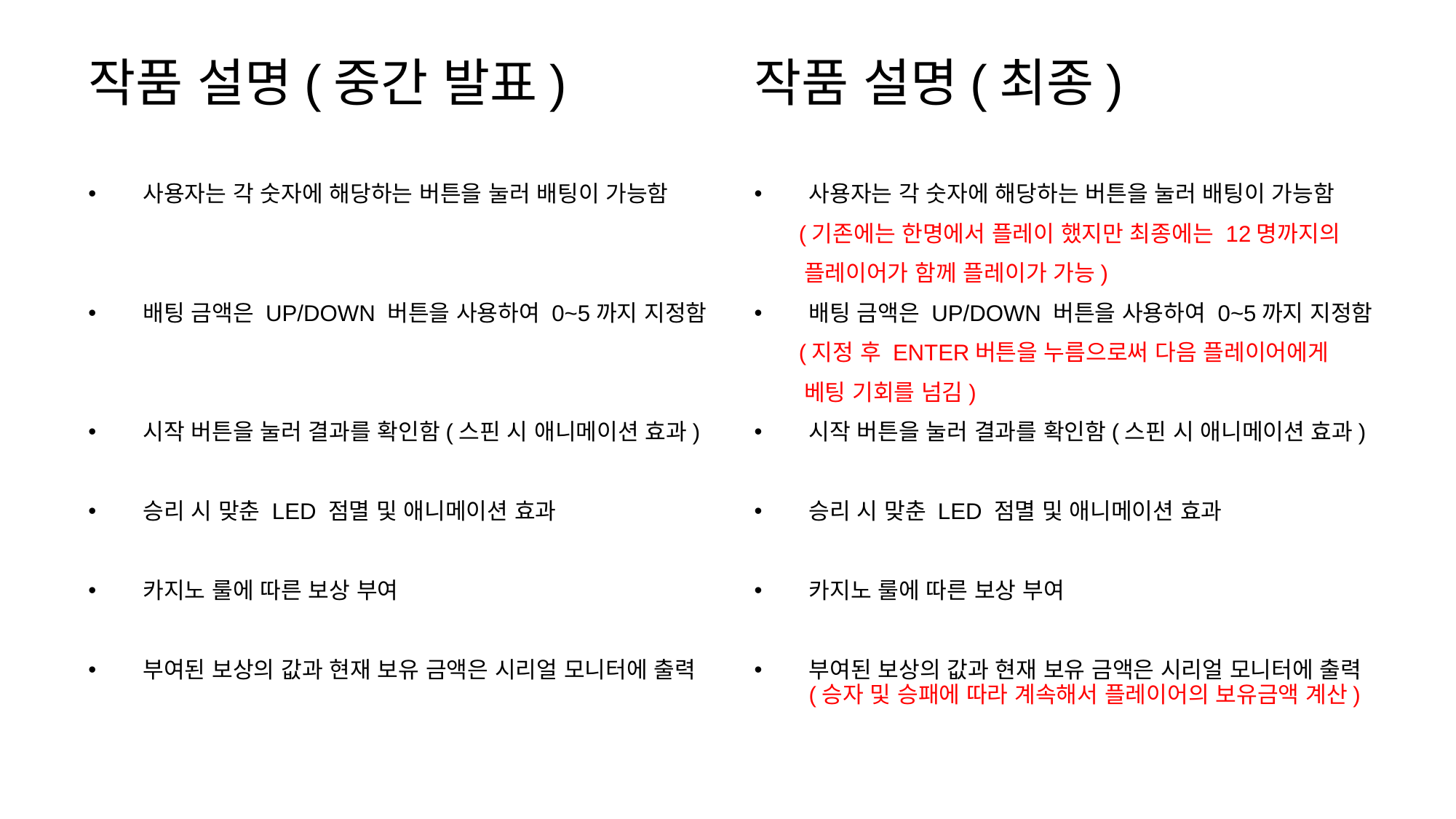

작품 설명(중간 발표)

사용자는 각 숫자에 해당하는 버튼을 눌러 배팅이 가능함

배팅 금액은 UP/DOWN 버튼을 사용하여 0~5까지 지정함

시작 버튼을 눌러 결과를 확인함(스핀 시 애니메이션 효과)

승리 시 맞춘 LED 점멸 및 애니메이션 효과

카지노 룰에 따른 보상 부여

부여된 보상의 값과 현재 보유 금액은 시리얼 모니터에 출력

작품 설명(최종)

사용자는 각 숫자에 해당하는 버튼을 눌러 배팅이 가능함
       (기존에는 한명에서 플레이 했지만 최종에는 12명까지의
       플레이어가 함께 플레이가 가능)
배팅 금액은 UP/DOWN 버튼을 사용하여 0~5까지 지정함
       (지정 후 ENTER버튼을 누름으로써 다음 플레이어에게
       베팅 기회를 넘김)
시작 버튼을 눌러 결과를 확인함(스핀 시 애니메이션 효과)

승리 시 맞춘 LED 점멸 및 애니메이션 효과

카지노 룰에 따른 보상 부여

부여된 보상의 값과 현재 보유 금액은 시리얼 모니터에 출력(승자 및 승패에 따라 계속해서 플레이어의 보유금액 계산)